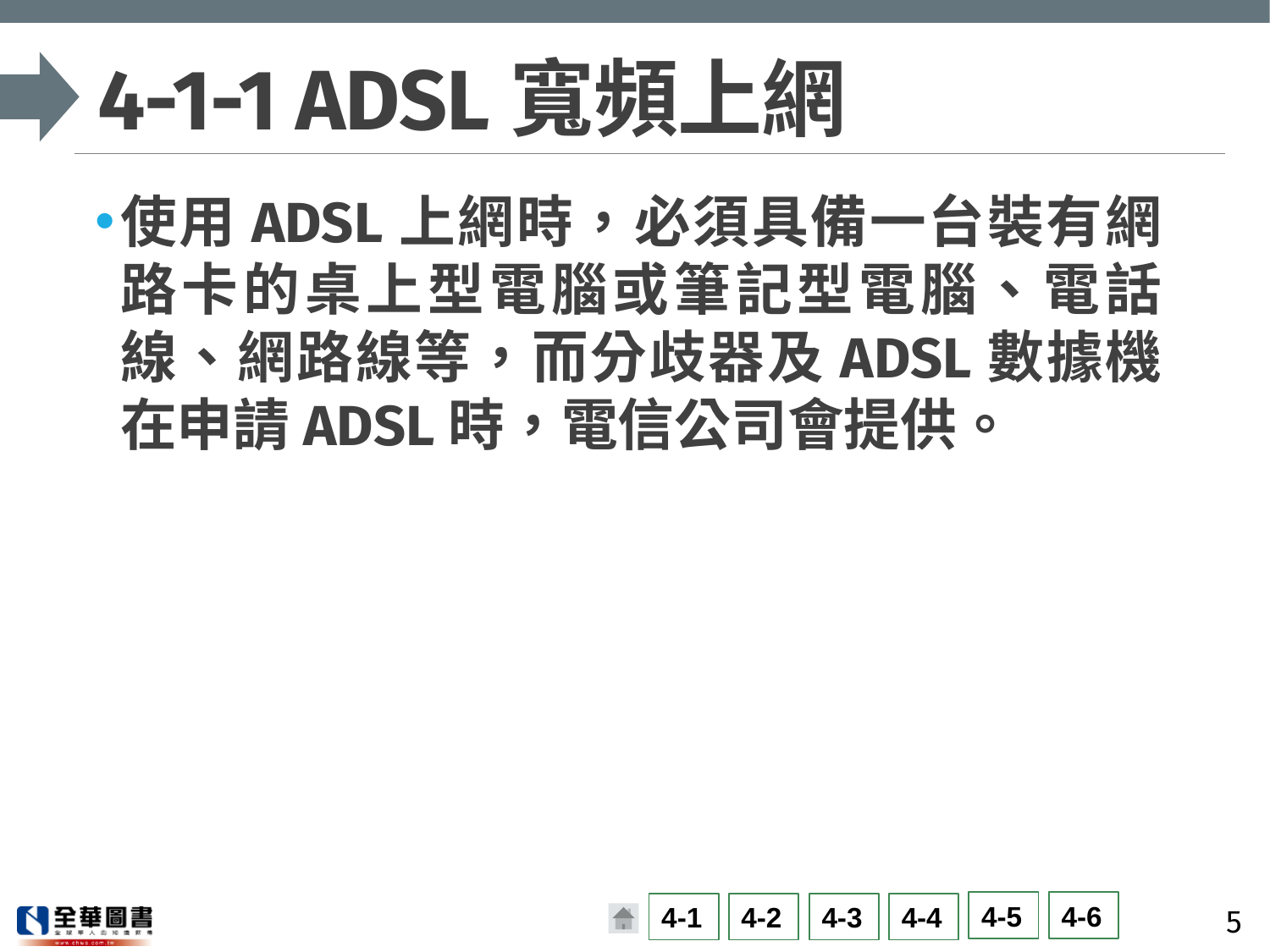

# 4-1-1 ADSL寬頻上網
使用ADSL上網時，必須具備一台裝有網路卡的桌上型電腦或筆記型電腦、電話線、網路線等，而分歧器及ADSL數據機在申請ADSL時，電信公司會提供。

5